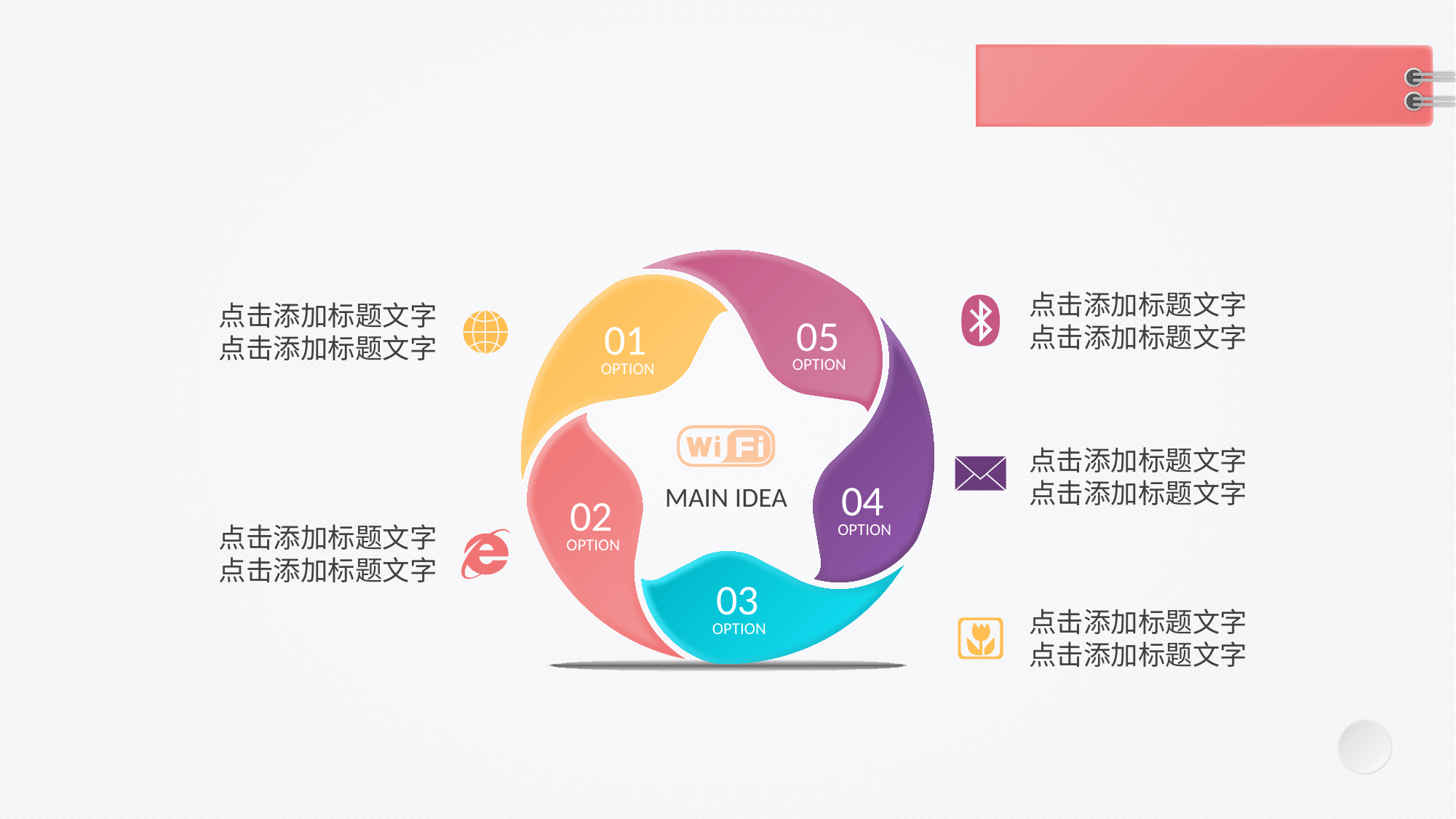

点击添加标题文字
点击添加标题文字
点击添加标题文字
点击添加标题文字

05
01

OPTION
OPTION

点击添加标题文字
点击添加标题文字

04
MAIN IDEA
02
OPTION
点击添加标题文字
点击添加标题文字
OPTION

03
点击添加标题文字
点击添加标题文字
OPTION